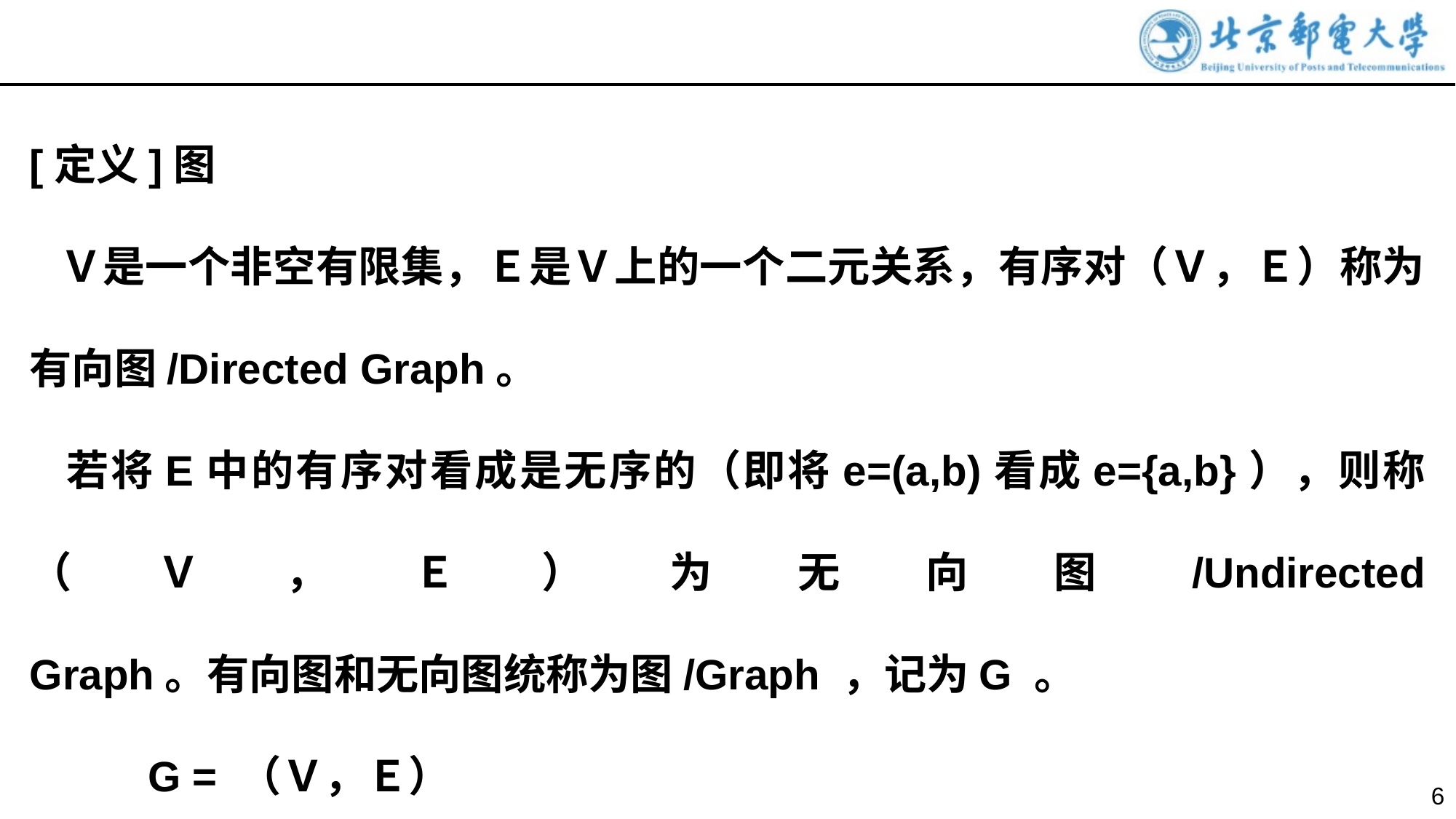

[定义]图
  Ｖ是一个非空有限集，Ｅ是Ｖ上的一个二元关系，有序对（Ｖ，Ｅ）称为有向图/Directed Graph。
  若将E中的有序对看成是无序的（即将e=(a,b)看成e={a,b}），则称（Ｖ，Ｅ）为无向图/Undirected Graph。有向图和无向图统称为图/Graph ，记为G 。
          G = （Ｖ，Ｅ）